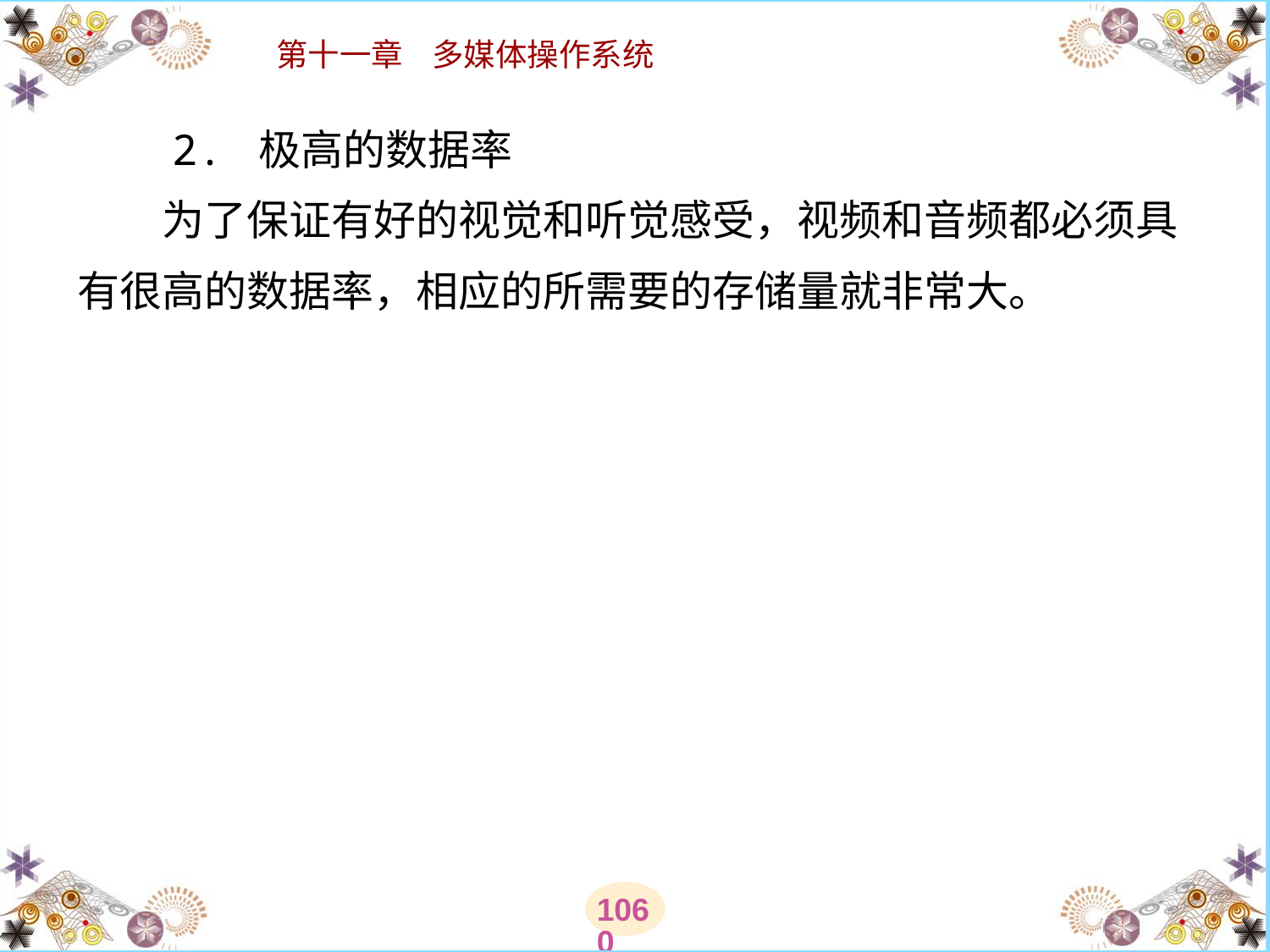

# 2. 极高的数据率 　　为了保证有好的视觉和听觉感受，视频和音频都必须具有很高的数据率，相应的所需要的存储量就非常大。